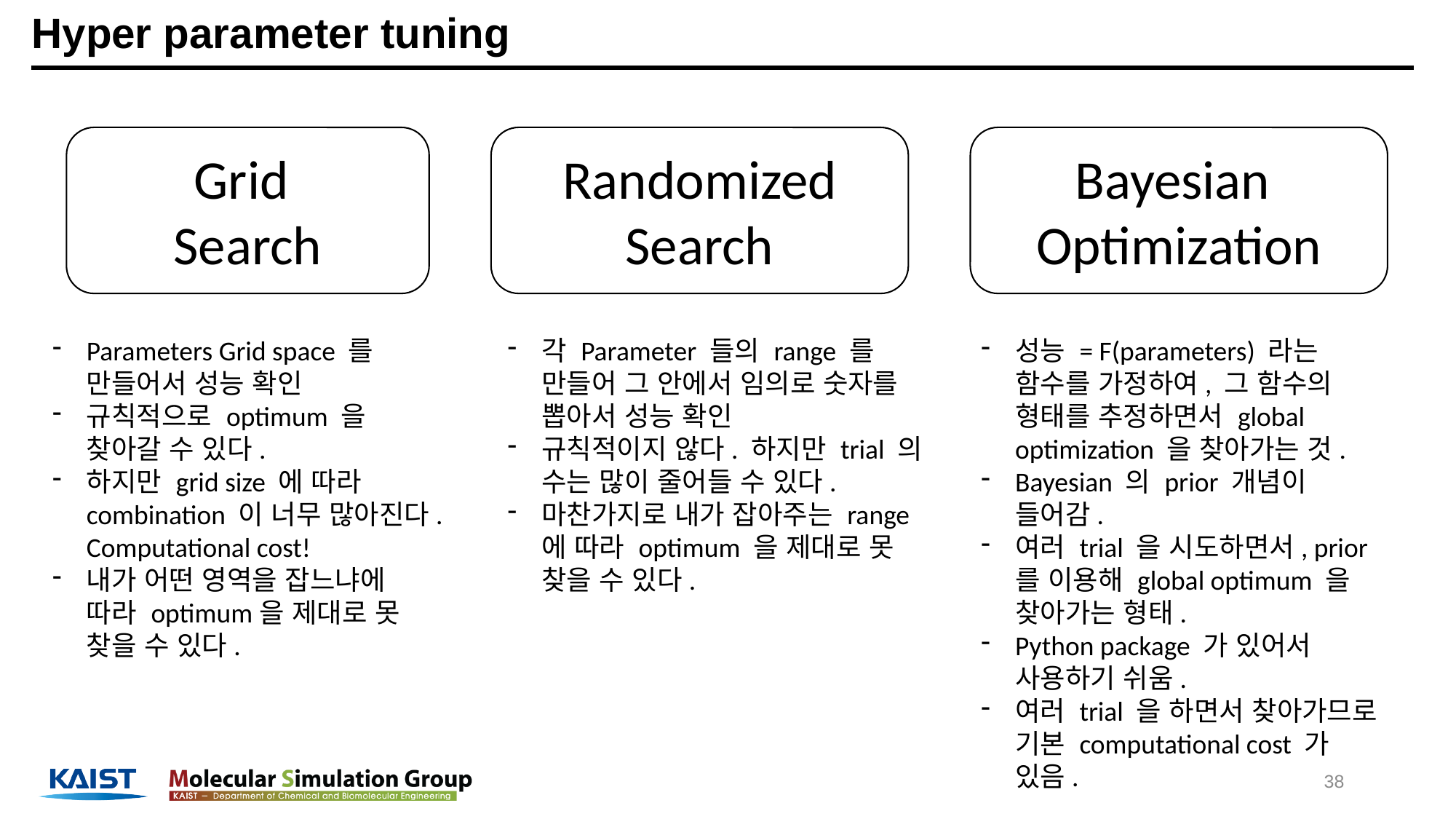

# Hyper parameter tuning
Grid
Search
Randomized Search
Bayesian
Optimization
Parameters Grid space 를 만들어서 성능 확인
규칙적으로 optimum 을 찾아갈 수 있다.
하지만 grid size 에 따라 combination 이 너무 많아진다. Computational cost!
내가 어떤 영역을 잡느냐에 따라 optimum을 제대로 못 찾을 수 있다.
각 Parameter 들의 range 를 만들어 그 안에서 임의로 숫자를 뽑아서 성능 확인
규칙적이지 않다. 하지만 trial 의 수는 많이 줄어들 수 있다.
마찬가지로 내가 잡아주는 range 에 따라 optimum 을 제대로 못 찾을 수 있다.
성능 = F(parameters) 라는 함수를 가정하여, 그 함수의 형태를 추정하면서 global optimization 을 찾아가는 것.
Bayesian 의 prior 개념이 들어감.
여러 trial 을 시도하면서, prior 를 이용해 global optimum 을 찾아가는 형태.
Python package 가 있어서 사용하기 쉬움.
여러 trial 을 하면서 찾아가므로 기본 computational cost 가 있음.
38